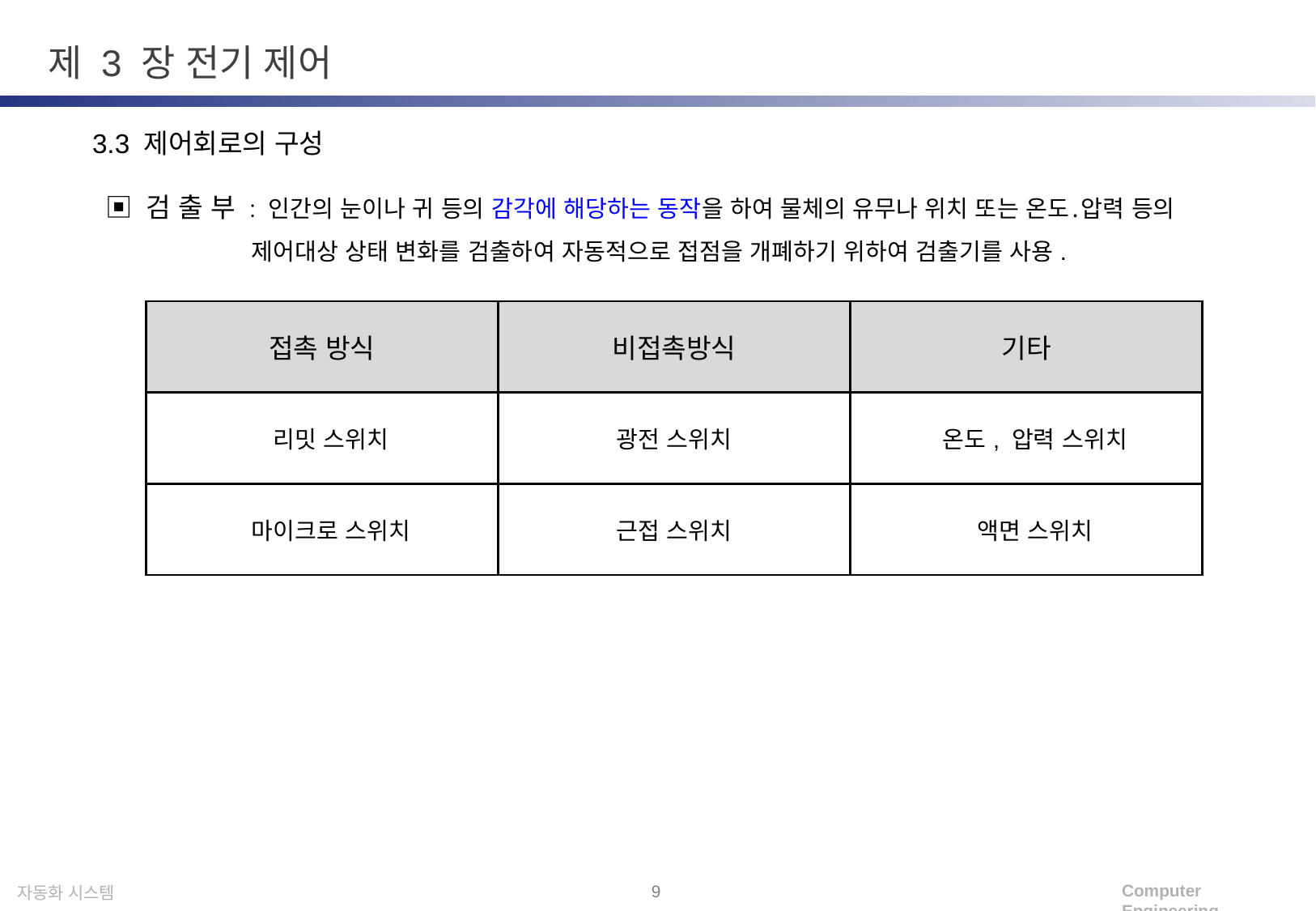

제 3 장 전기 제어
3.3 제어회로의 구성
▣ 검 출 부 : 인간의 눈이나 귀 등의 감각에 해당하는 동작을 하여 물체의 유무나 위치 또는 온도․압력 등의
                     제어대상 상태 변화를 검출하여 자동적으로 접점을 개폐하기 위하여 검출기를 사용.
| 접촉 방식 | 비접촉방식 | 기타 |
| --- | --- | --- |
| 리밋 스위치 | 광전 스위치 | 온도, 압력 스위치 |
| 마이크로 스위치 | 근접 스위치 | 액면 스위치 |